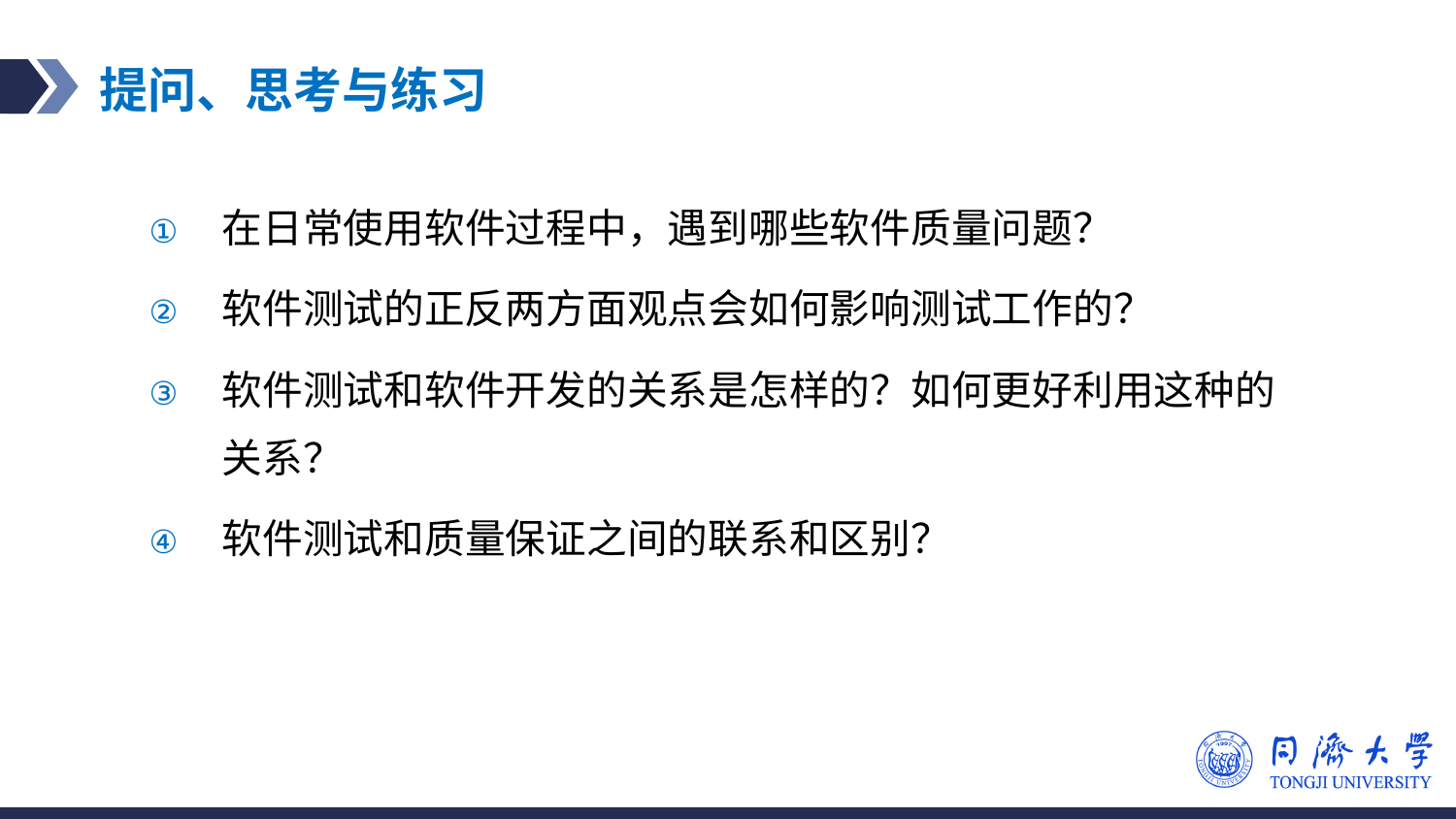

# 提问、思考与练习
在日常使用软件过程中，遇到哪些软件质量问题？
软件测试的正反两方面观点会如何影响测试工作的？
软件测试和软件开发的关系是怎样的？如何更好利用这种的关系？
软件测试和质量保证之间的联系和区别？